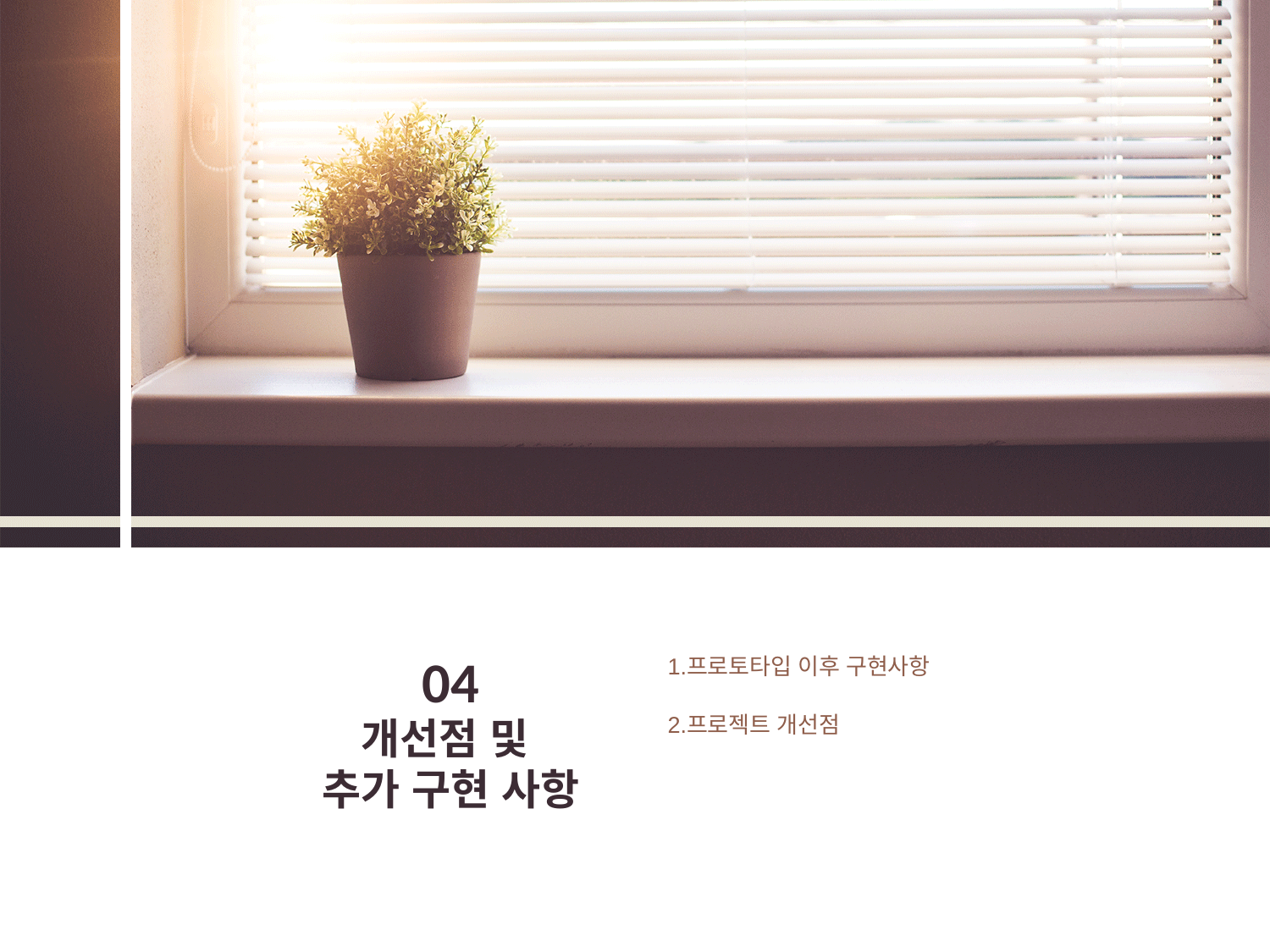

프로토타입 이후 구현사항
프로젝트 개선점

04
개선점 및
추가 구현 사항